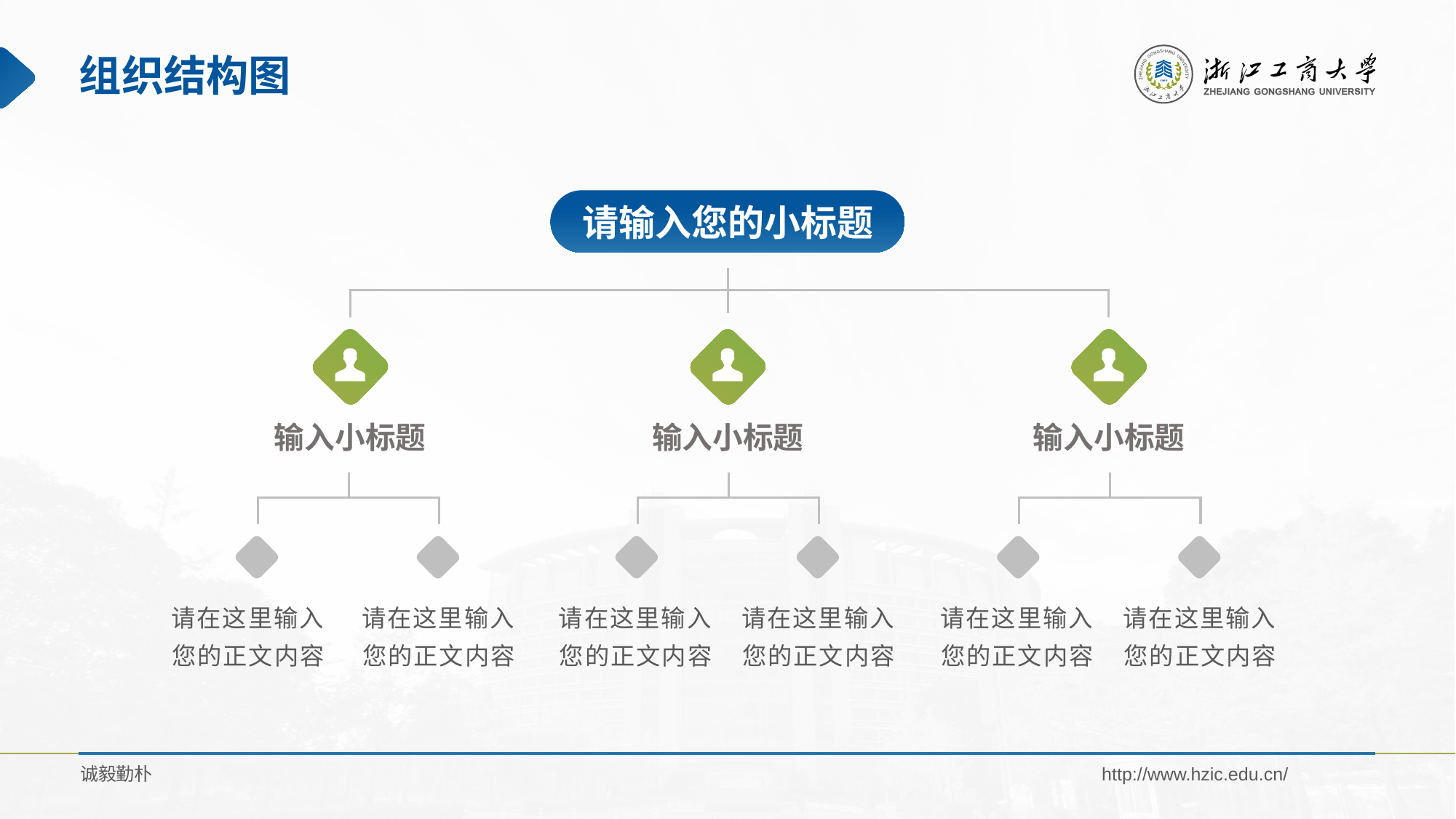

# 组织结构图
请输入您的小标题

输入小标题
输入小标题
输入小标题

请在这里输入您的正文内容
请在这里输入您的正文内容
请在这里输入您的正文内容
请在这里输入您的正文内容
请在这里输入您的正文内容
请在这里输入您的正文内容